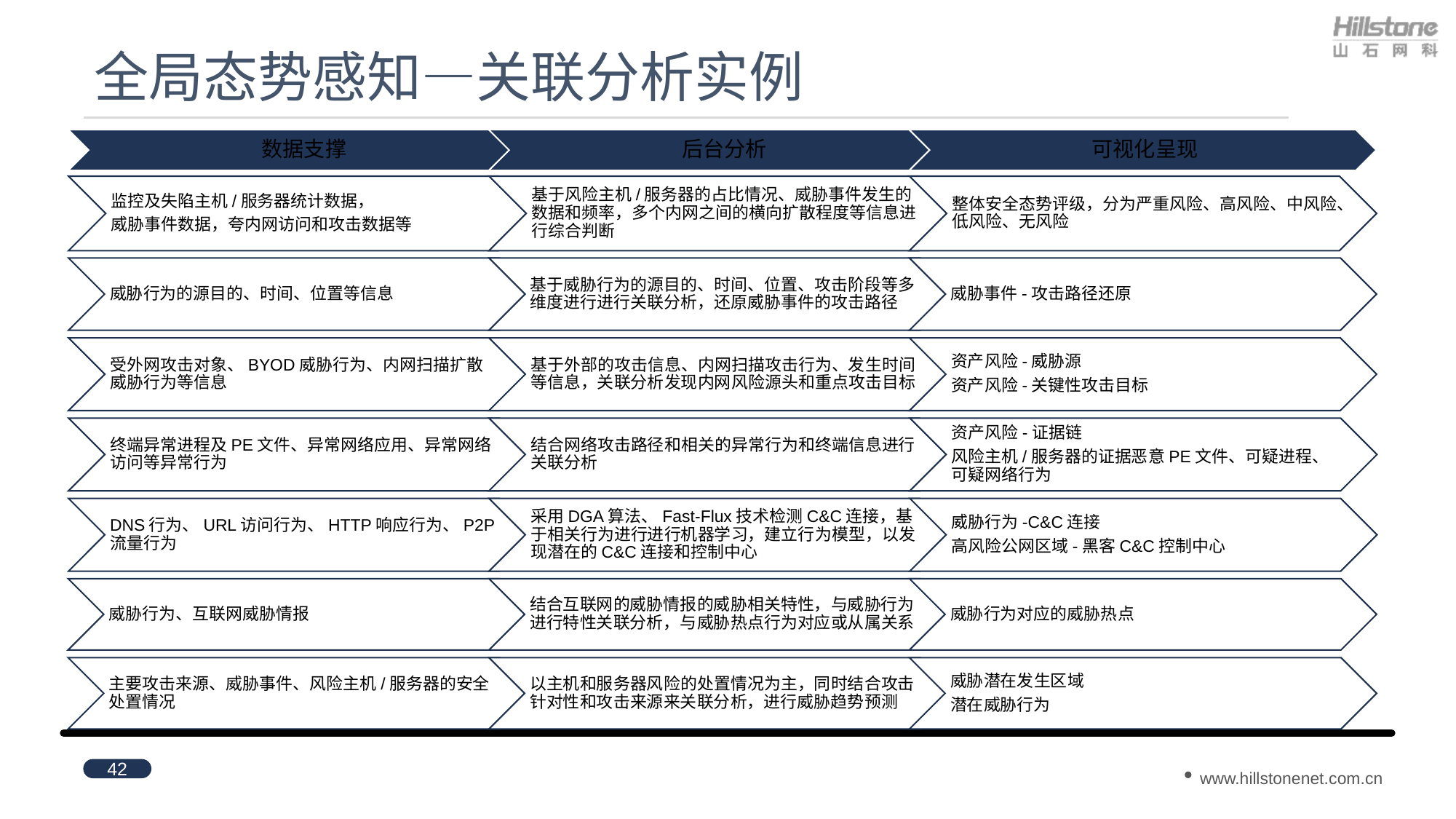

# 全局态势感知—关联分析实例
数据支撑
后台分析
可视化呈现
监控及失陷主机/服务器统计数据，
威胁事件数据，夸内网访问和攻击数据等
基于风险主机/服务器的占比情况、威胁事件发生的数据和频率，多个内网之间的横向扩散程度等信息进行综合判断
整体安全态势评级，分为严重风险、高风险、中风险、低风险、无风险
威胁行为的源目的、时间、位置等信息
基于威胁行为的源目的、时间、位置、攻击阶段等多维度进行进行关联分析，还原威胁事件的攻击路径
威胁事件-攻击路径还原
受外网攻击对象、BYOD威胁行为、内网扫描扩散威胁行为等信息
基于外部的攻击信息、内网扫描攻击行为、发生时间等信息，关联分析发现内网风险源头和重点攻击目标
资产风险-威胁源
资产风险-关键性攻击目标
终端异常进程及PE文件、异常网络应用、异常网络访问等异常行为
结合网络攻击路径和相关的异常行为和终端信息进行关联分析
资产风险-证据链
风险主机/服务器的证据恶意PE文件、可疑进程、可疑网络行为
DNS行为、URL访问行为、HTTP响应行为、P2P流量行为
采用DGA算法、Fast-Flux技术检测C&C连接，基于相关行为进行进行机器学习，建立行为模型，以发现潜在的C&C连接和控制中心
威胁行为-C&C连接
高风险公网区域-黑客C&C控制中心
威胁行为、互联网威胁情报
结合互联网的威胁情报的威胁相关特性，与威胁行为进行特性关联分析，与威胁热点行为对应或从属关系
威胁行为对应的威胁热点
主要攻击来源、威胁事件、风险主机/服务器的安全处置情况
以主机和服务器风险的处置情况为主，同时结合攻击针对性和攻击来源来关联分析，进行威胁趋势预测
威胁潜在发生区域
潜在威胁行为
42